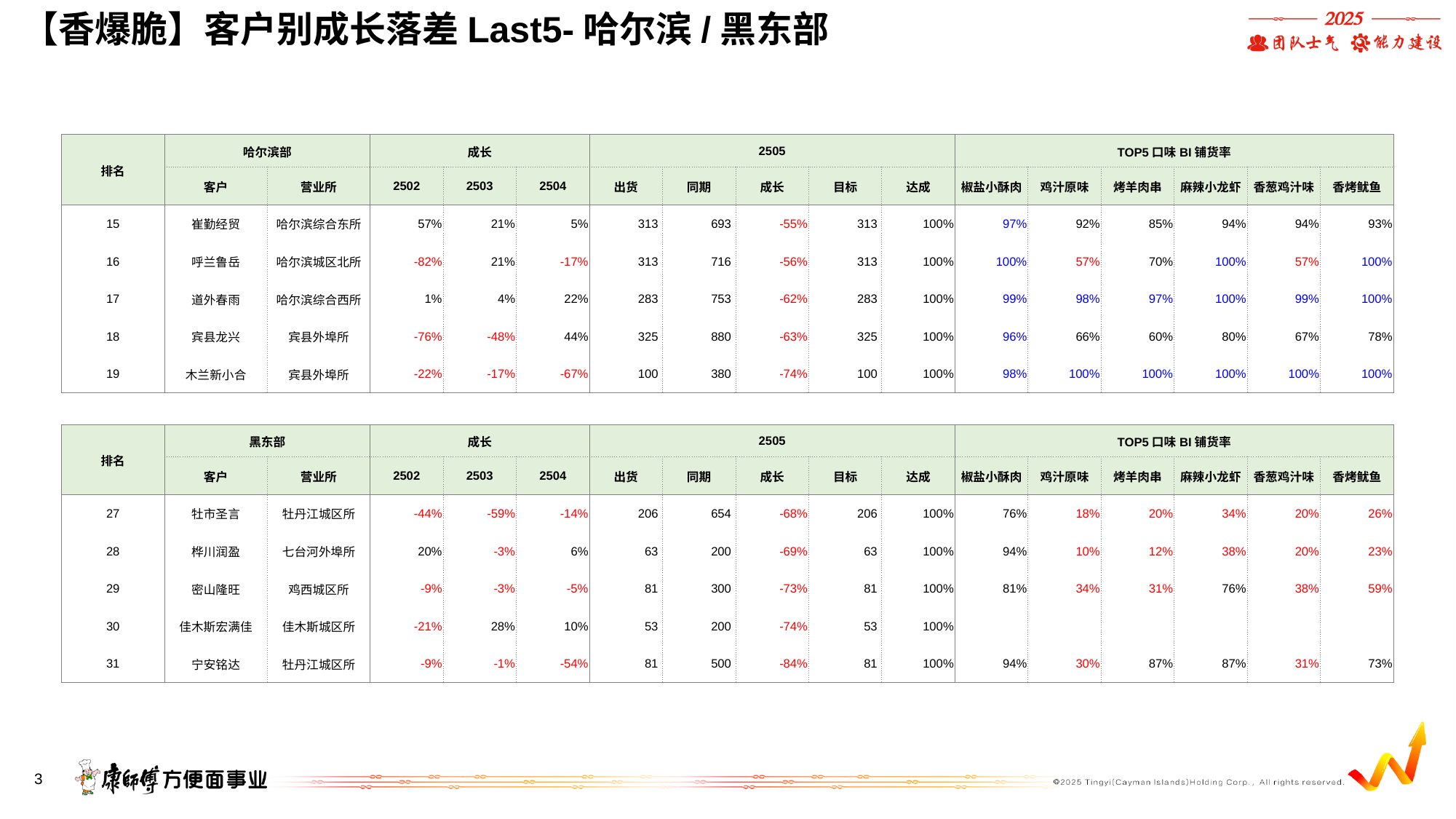

# 【香爆脆】客户别成长落差Last5-哈尔滨/黑东部
| 排名 | 哈尔滨部 |  | 成长 |  |  | 2505 |  |  |  |  | TOP5口味BI铺货率 |  |  |  |  |  |
| --- | --- | --- | --- | --- | --- | --- | --- | --- | --- | --- | --- | --- | --- | --- | --- | --- |
|  | 客户 | 营业所 | 2502 | 2503 | 2504 | 出货 | 同期 | 成长 | 目标 | 达成 | 椒盐小酥肉 | 鸡汁原味 | 烤羊肉串 | 麻辣小龙虾 | 香葱鸡汁味 | 香烤鱿鱼 |
| 15 | 崔勤经贸 | 哈尔滨综合东所 | 57% | 21% | 5% | 313 | 693 | -55% | 313 | 100% | 97% | 92% | 85% | 94% | 94% | 93% |
| 16 | 呼兰鲁岳 | 哈尔滨城区北所 | -82% | 21% | -17% | 313 | 716 | -56% | 313 | 100% | 100% | 57% | 70% | 100% | 57% | 100% |
| 17 | 道外春雨 | 哈尔滨综合西所 | 1% | 4% | 22% | 283 | 753 | -62% | 283 | 100% | 99% | 98% | 97% | 100% | 99% | 100% |
| 18 | 宾县龙兴 | 宾县外埠所 | -76% | -48% | 44% | 325 | 880 | -63% | 325 | 100% | 96% | 66% | 60% | 80% | 67% | 78% |
| 19 | 木兰新小合 | 宾县外埠所 | -22% | -17% | -67% | 100 | 380 | -74% | 100 | 100% | 98% | 100% | 100% | 100% | 100% | 100% |
| 排名 | 黑东部 |  | 成长 |  |  | 2505 |  |  |  |  | TOP5口味BI铺货率 |  |  |  |  |  |
| --- | --- | --- | --- | --- | --- | --- | --- | --- | --- | --- | --- | --- | --- | --- | --- | --- |
|  | 客户 | 营业所 | 2502 | 2503 | 2504 | 出货 | 同期 | 成长 | 目标 | 达成 | 椒盐小酥肉 | 鸡汁原味 | 烤羊肉串 | 麻辣小龙虾 | 香葱鸡汁味 | 香烤鱿鱼 |
| 27 | 牡市圣言 | 牡丹江城区所 | -44% | -59% | -14% | 206 | 654 | -68% | 206 | 100% | 76% | 18% | 20% | 34% | 20% | 26% |
| 28 | 桦川润盈 | 七台河外埠所 | 20% | -3% | 6% | 63 | 200 | -69% | 63 | 100% | 94% | 10% | 12% | 38% | 20% | 23% |
| 29 | 密山隆旺 | 鸡西城区所 | -9% | -3% | -5% | 81 | 300 | -73% | 81 | 100% | 81% | 34% | 31% | 76% | 38% | 59% |
| 30 | 佳木斯宏满佳 | 佳木斯城区所 | -21% | 28% | 10% | 53 | 200 | -74% | 53 | 100% |  |  |  |  |  |  |
| 31 | 宁安铭达 | 牡丹江城区所 | -9% | -1% | -54% | 81 | 500 | -84% | 81 | 100% | 94% | 30% | 87% | 87% | 31% | 73% |